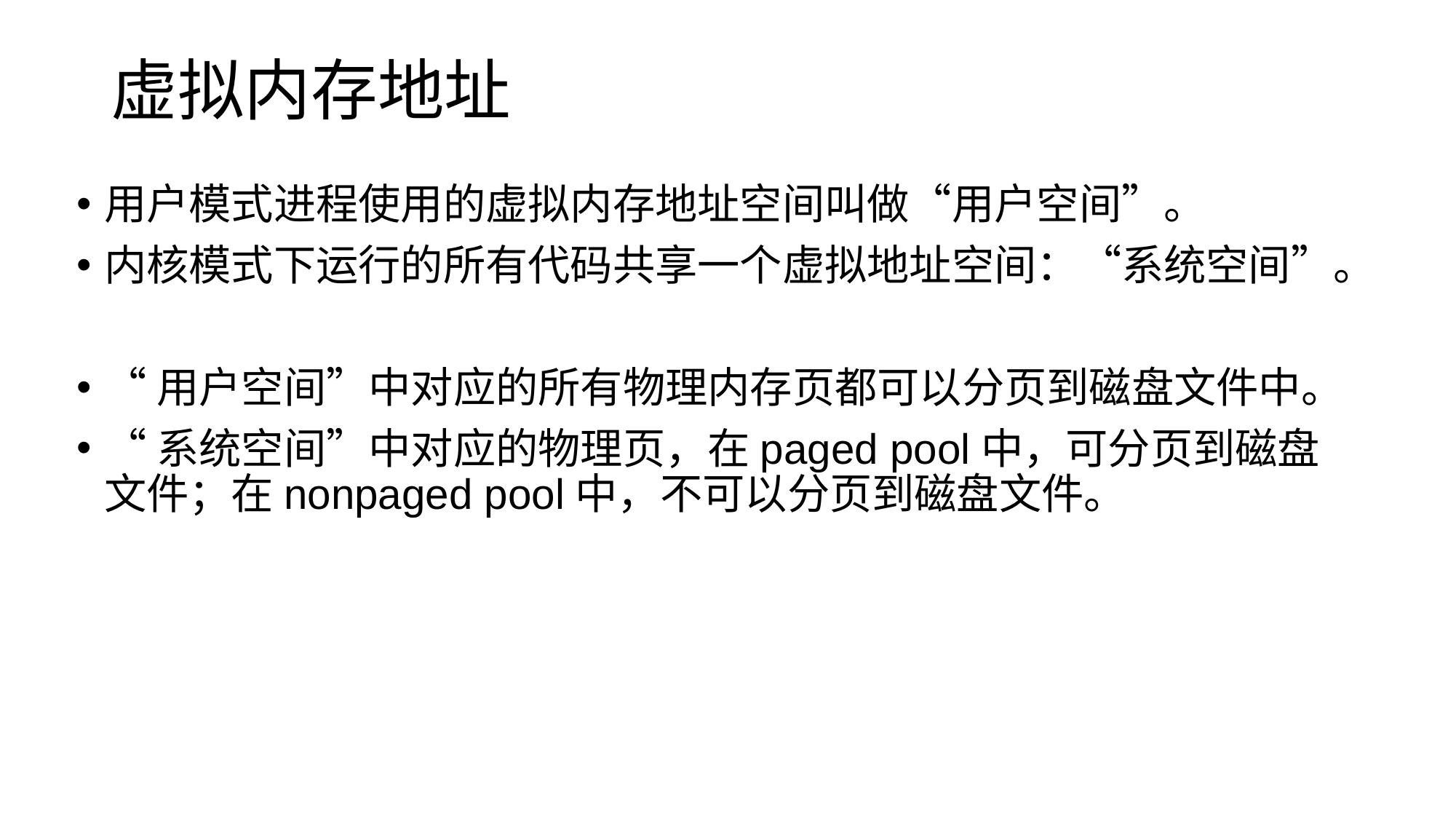

# 虚拟内存地址
用户模式进程使用的虚拟内存地址空间叫做“用户空间”。
内核模式下运行的所有代码共享一个虚拟地址空间：“系统空间”。

“用户空间”中对应的所有物理内存页都可以分页到磁盘文件中。
“系统空间”中对应的物理页，在paged pool中，可分页到磁盘文件；在nonpaged pool中，不可以分页到磁盘文件。